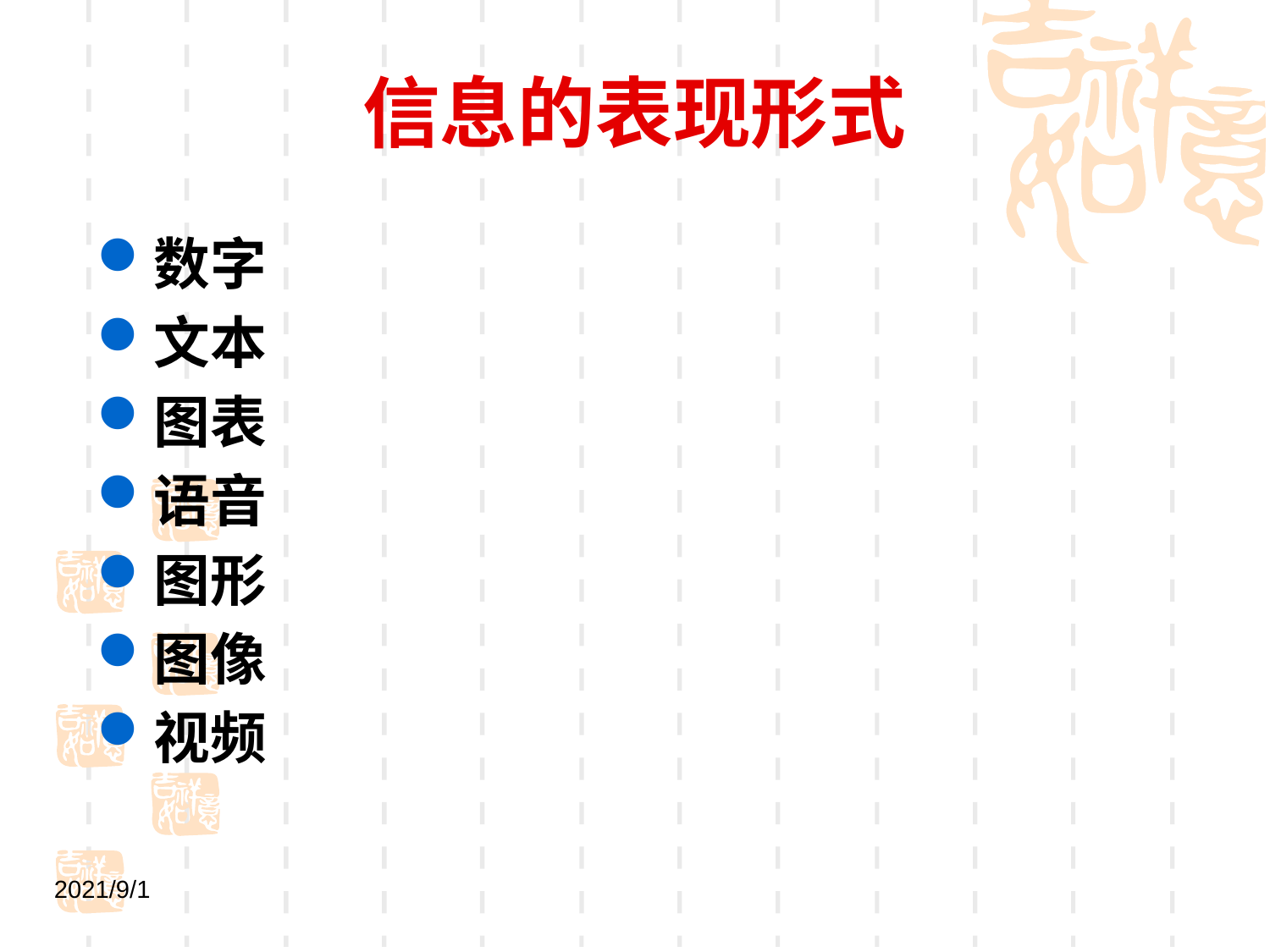

# 信息的表现形式
数字
文本
图表
语音
图形
图像
视频
2021/9/1